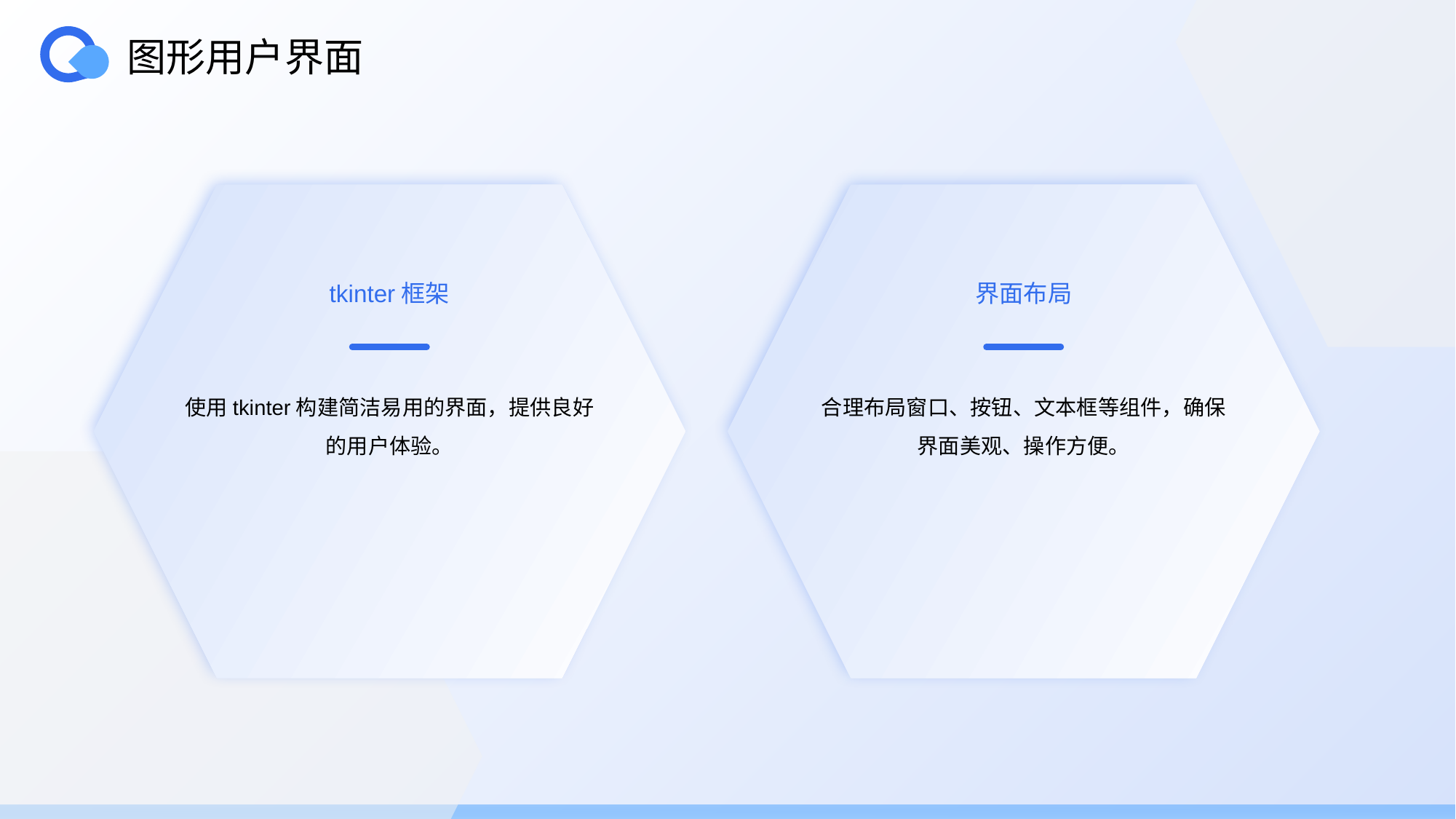

图形用户界面

tkinter框架
界面布局
使用tkinter构建简洁易用的界面，提供良好的用户体验。
合理布局窗口、按钮、文本框等组件，确保界面美观、操作方便。